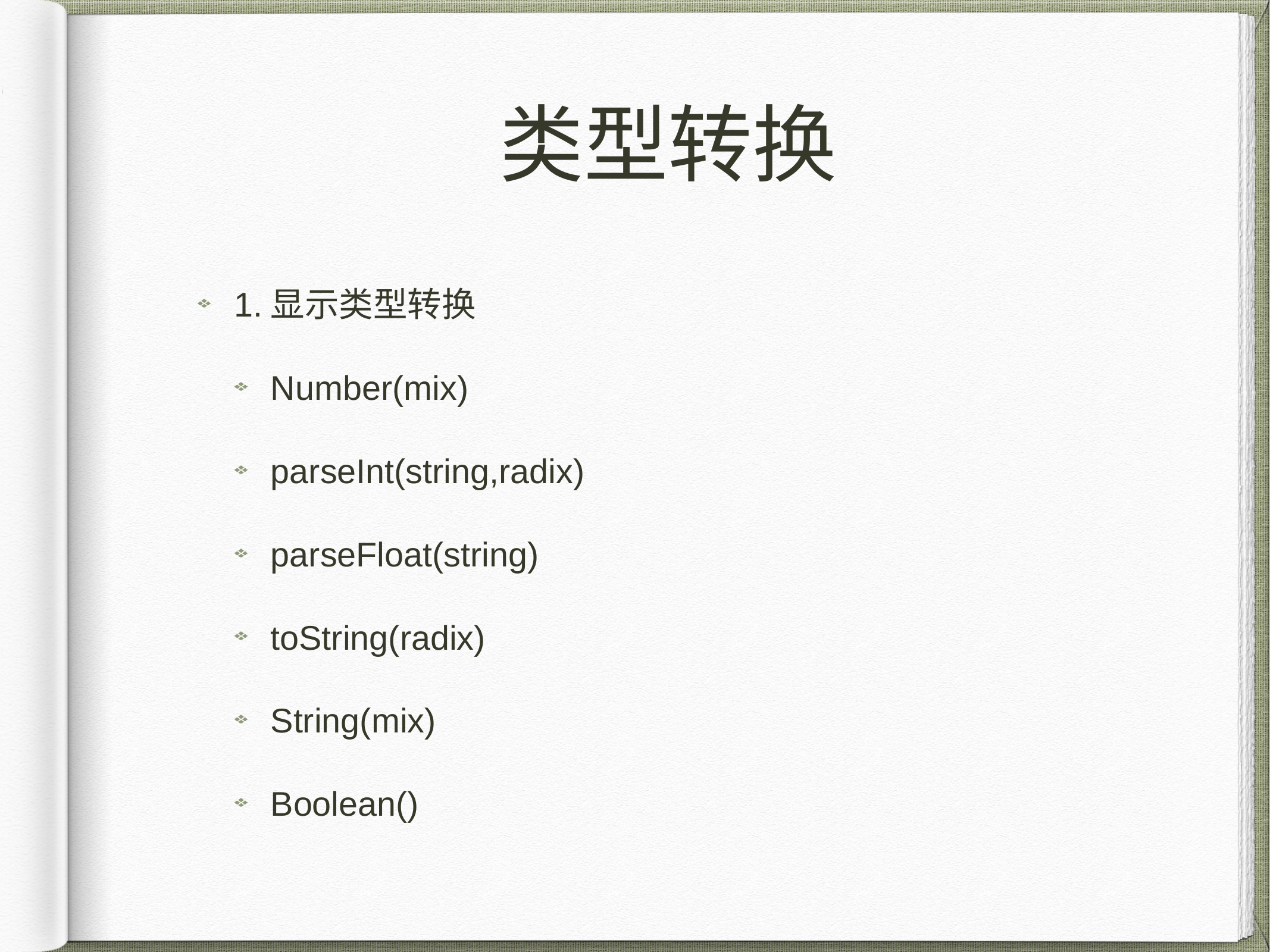

# 类型转换
1.显示类型转换
Number(mix)
parseInt(string,radix)
parseFloat(string)
toString(radix)
String(mix)
Boolean()